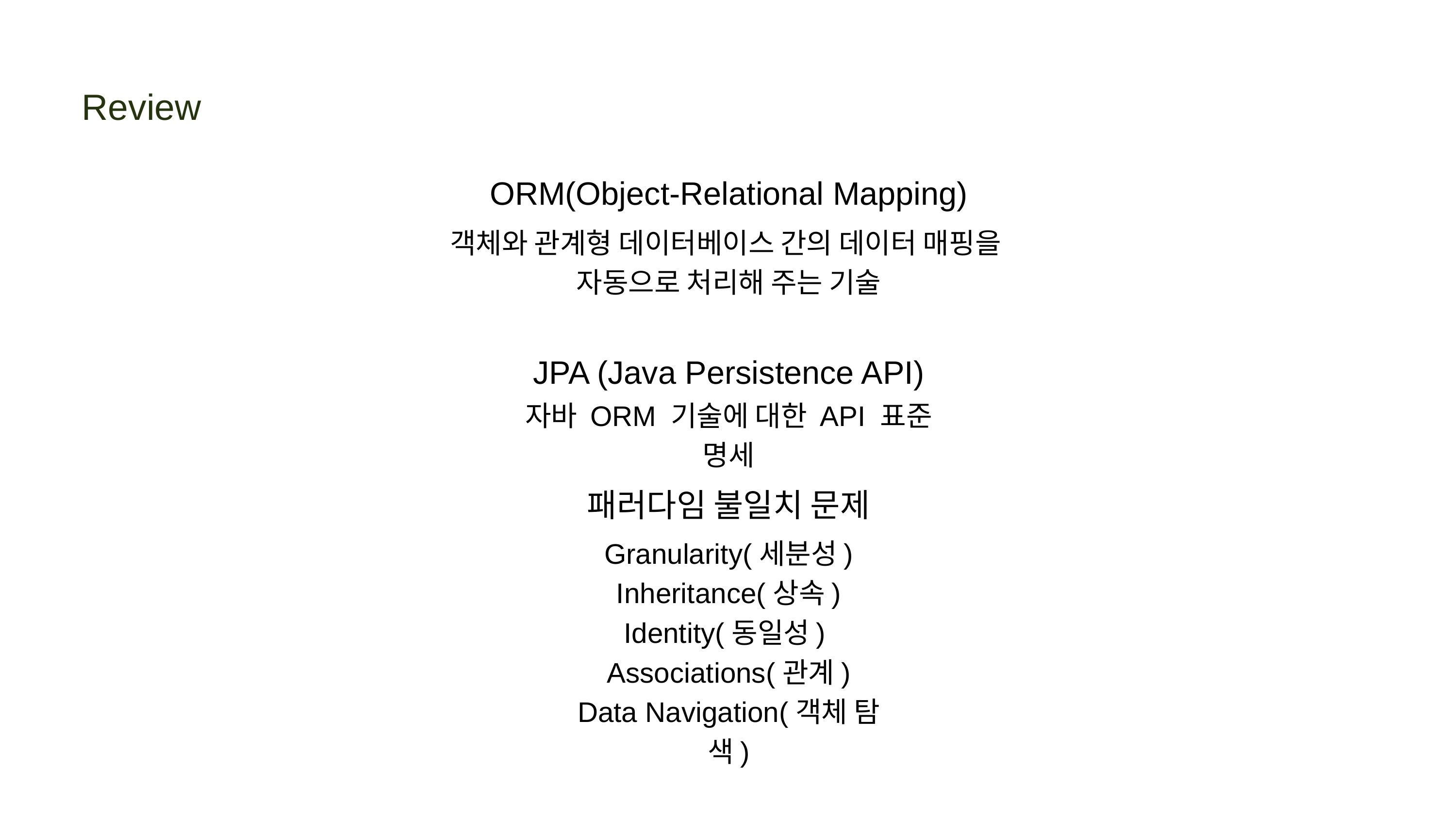

Review
ORM(Object-Relational Mapping)
객체와 관계형 데이터베이스 간의 데이터 매핑을
자동으로 처리해 주는 기술
JPA (Java Persistence API)
자바 ORM 기술에 대한 API 표준 명세
패러다임 불일치 문제
Granularity(세분성)
Inheritance(상속)
Identity(동일성)
Associations(관계)
Data Navigation(객체 탐색)